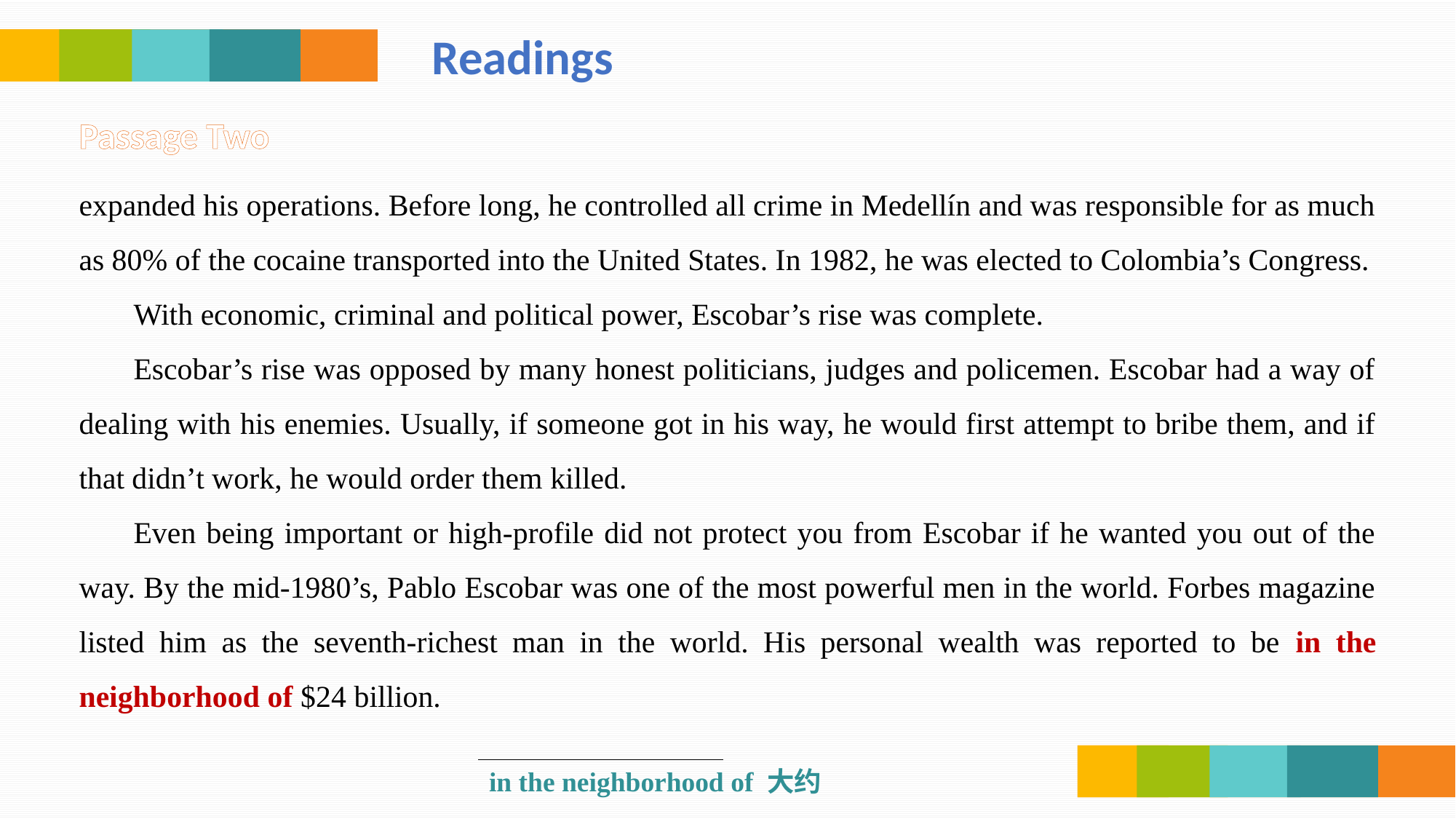

Readings

Passage Two
expanded his operations. Before long, he controlled all crime in Medellín and was responsible for as much as 80% of the cocaine transported into the United States. In 1982, he was elected to Colombia’s Congress.
With economic, criminal and political power, Escobar’s rise was complete.
Escobar’s rise was opposed by many honest politicians, judges and policemen. Escobar had a way of dealing with his enemies. Usually, if someone got in his way, he would first attempt to bribe them, and if that didn’t work, he would order them killed.
Even being important or high-profile did not protect you from Escobar if he wanted you out of the way. By the mid-1980’s, Pablo Escobar was one of the most powerful men in the world. Forbes magazine listed him as the seventh-richest man in the world. His personal wealth was reported to be in the neighborhood of $24 billion.

in the neighborhood of 大约